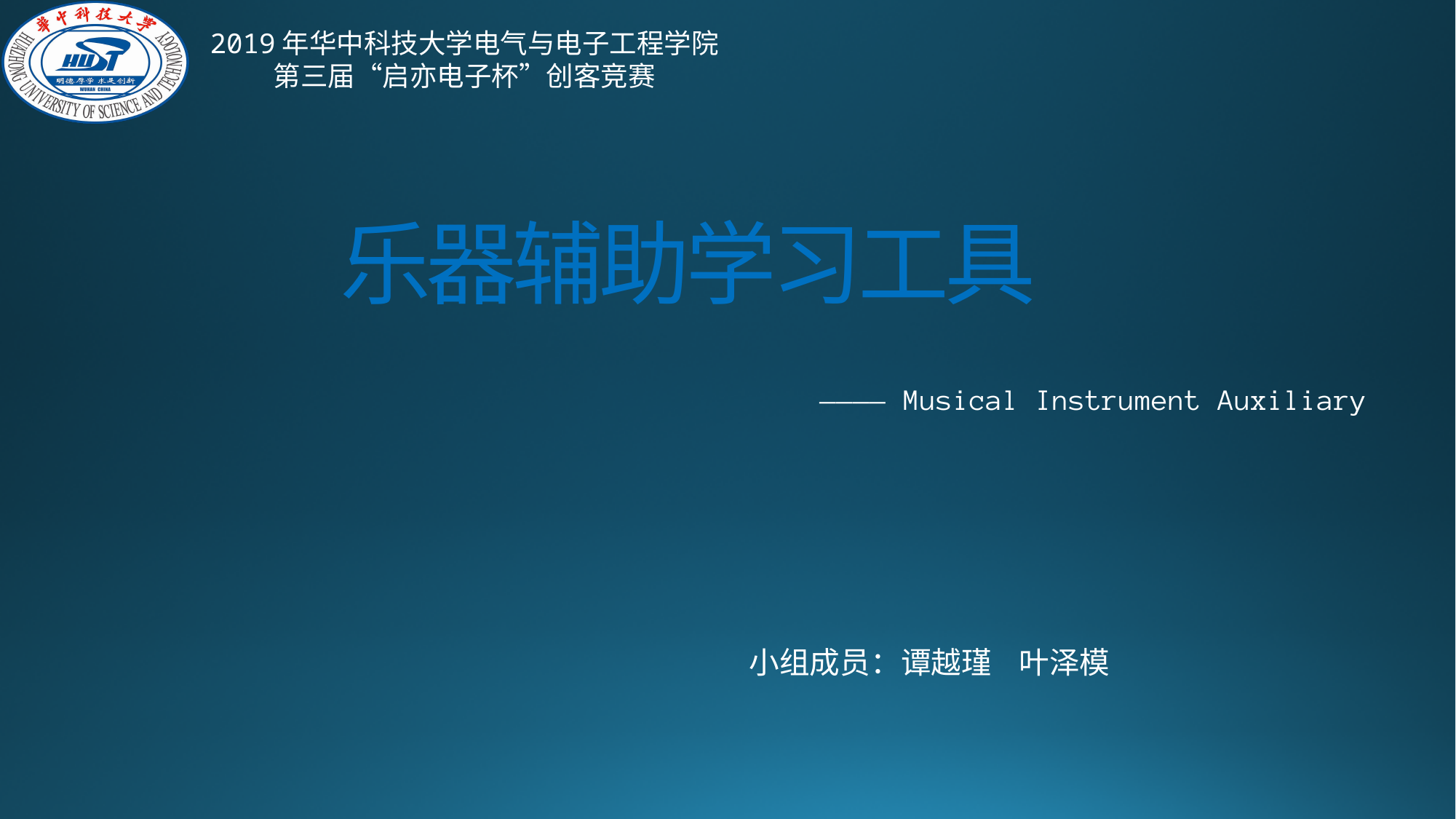

# 乐器辅助学习工具
———— Musical Instrument Auxiliary
小组成员：谭越瑾    叶泽模